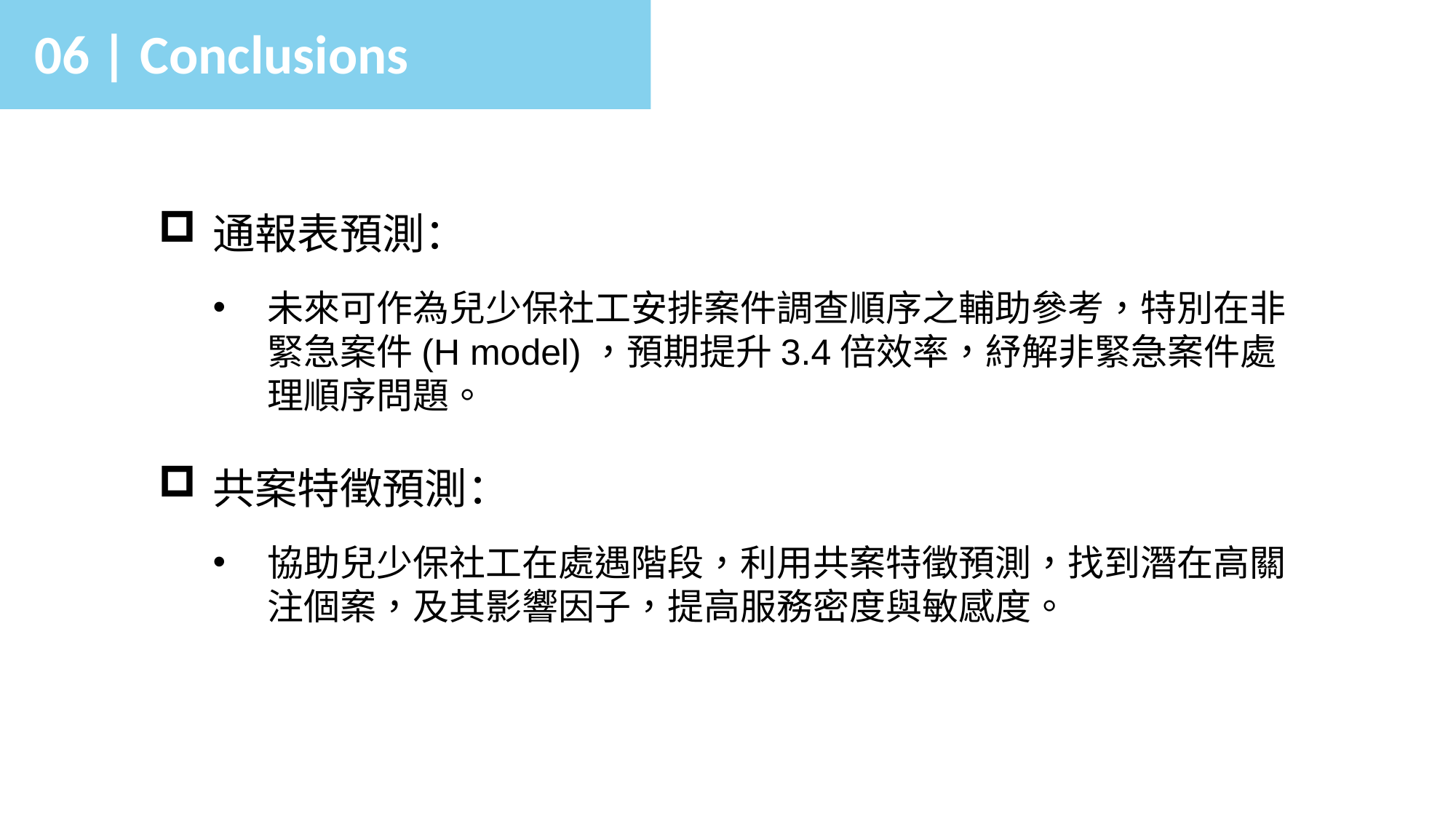

06 | Conclusions
通報表預測：
未來可作為兒少保社工安排案件調查順序之輔助參考，特別在非緊急案件(H model)，預期提升3.4倍效率，紓解非緊急案件處理順序問題。
共案特徵預測：
協助兒少保社工在處遇階段，利用共案特徵預測，找到潛在高關注個案，及其影響因子，提高服務密度與敏感度。